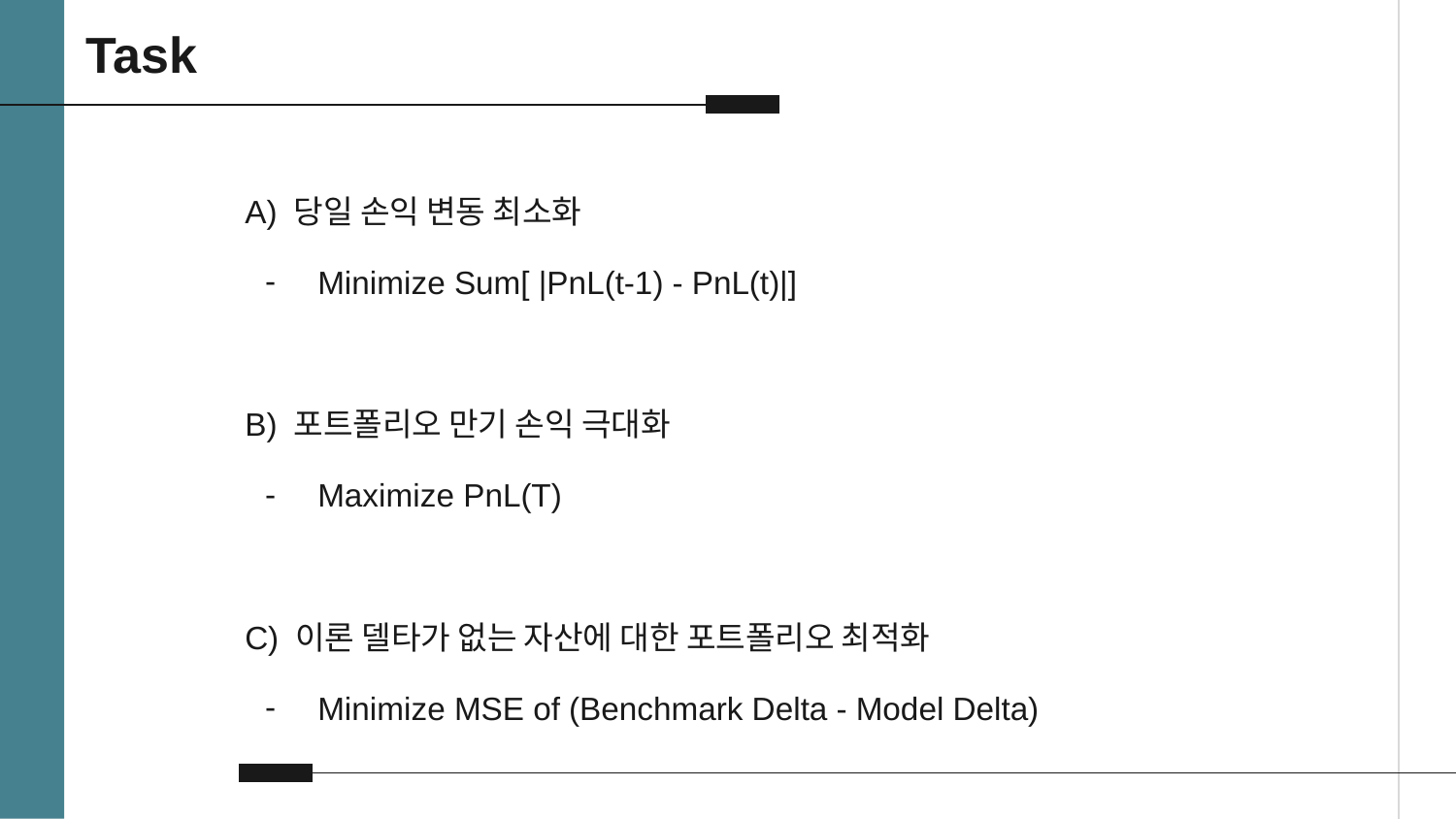

# Task
A) 당일 손익 변동 최소화
Minimize Sum[ |PnL(t-1) - PnL(t)|]

B) 포트폴리오 만기 손익 극대화
Maximize PnL(T)

C) 이론 델타가 없는 자산에 대한 포트폴리오 최적화
Minimize MSE of (Benchmark Delta - Model Delta)